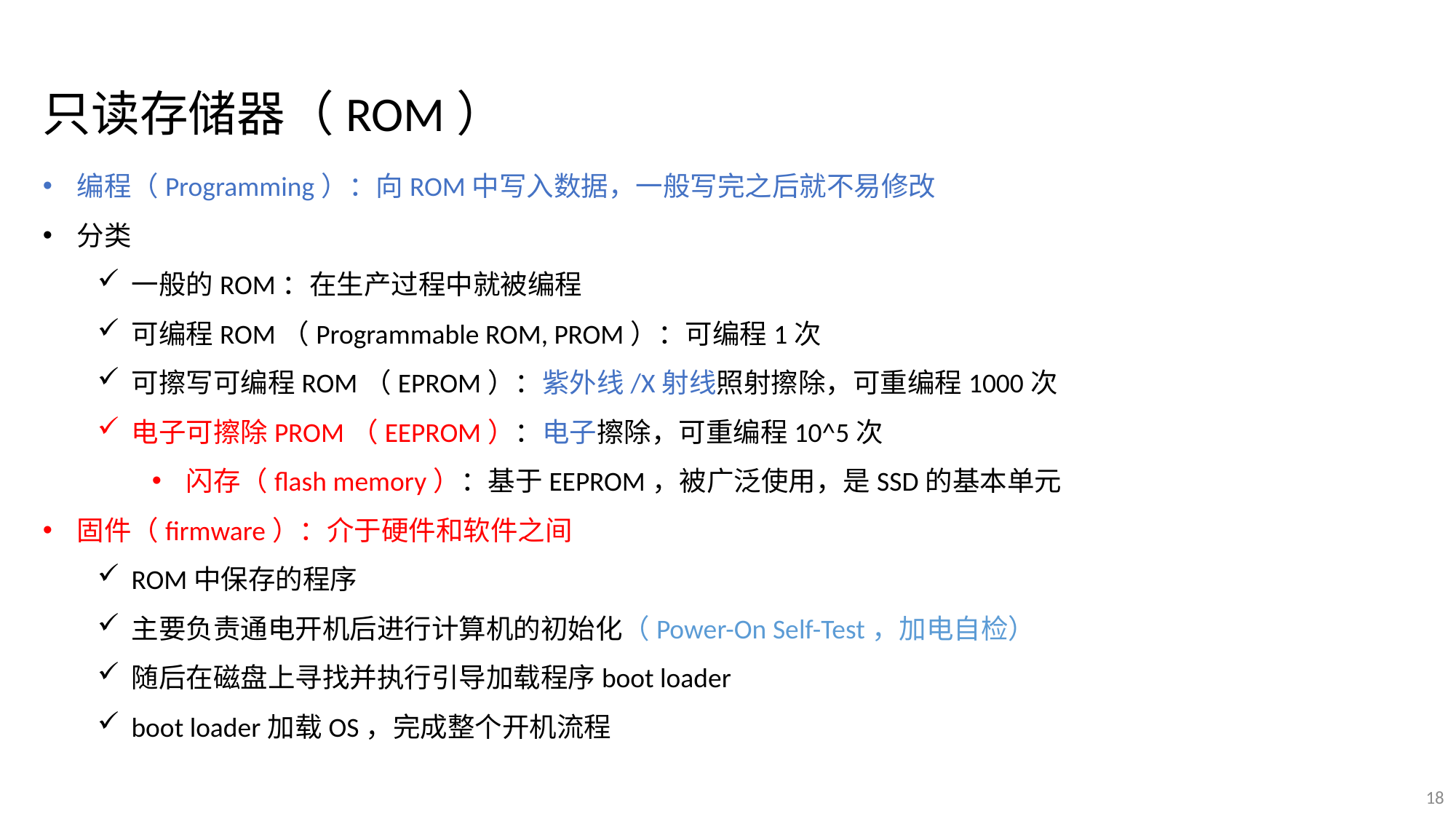

只读存储器（ROM）
编程（Programming）：向ROM中写入数据，一般写完之后就不易修改
分类
一般的ROM：在生产过程中就被编程
可编程ROM（Programmable ROM, PROM）：可编程1次
可擦写可编程ROM（EPROM）：紫外线/X射线照射擦除，可重编程1000次
电子可擦除PROM（EEPROM）：电子擦除，可重编程10^5次
闪存（flash memory）：基于EEPROM，被广泛使用，是SSD的基本单元
固件（firmware）：介于硬件和软件之间
ROM中保存的程序
主要负责通电开机后进行计算机的初始化（Power-On Self-Test，加电自检）
随后在磁盘上寻找并执行引导加载程序boot loader
boot loader加载OS，完成整个开机流程
18